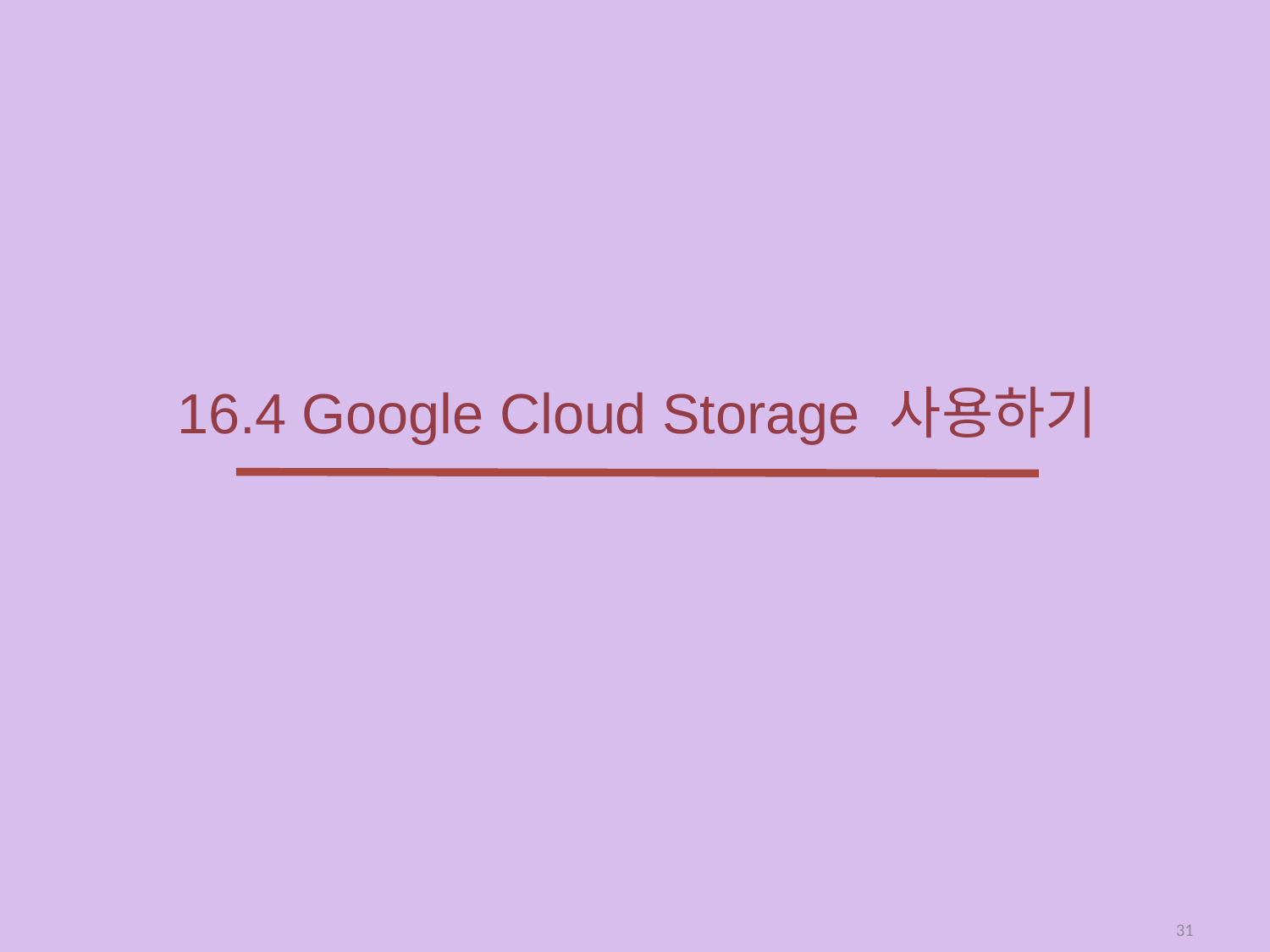

# 16.4 Google Cloud Storage 사용하기
31